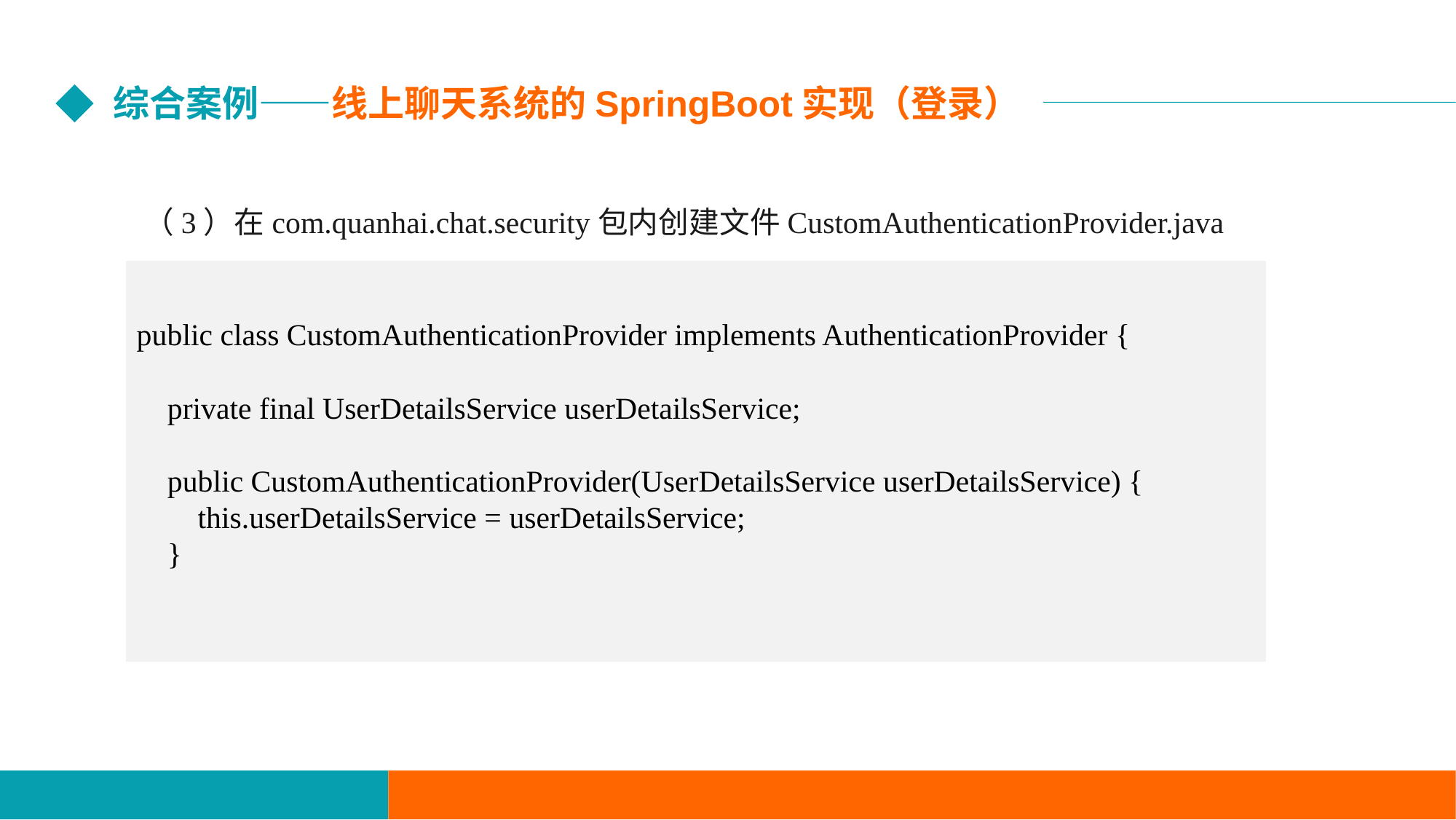

综合案例——线上聊天系统的SpringBoot实现（登录）

（3）在com.quanhai.chat.security包内创建文件CustomAuthenticationProvider.java

public class CustomAuthenticationProvider implements AuthenticationProvider {

    private final UserDetailsService userDetailsService;

    public CustomAuthenticationProvider(UserDetailsService userDetailsService) {
        this.userDetailsService = userDetailsService;
    }